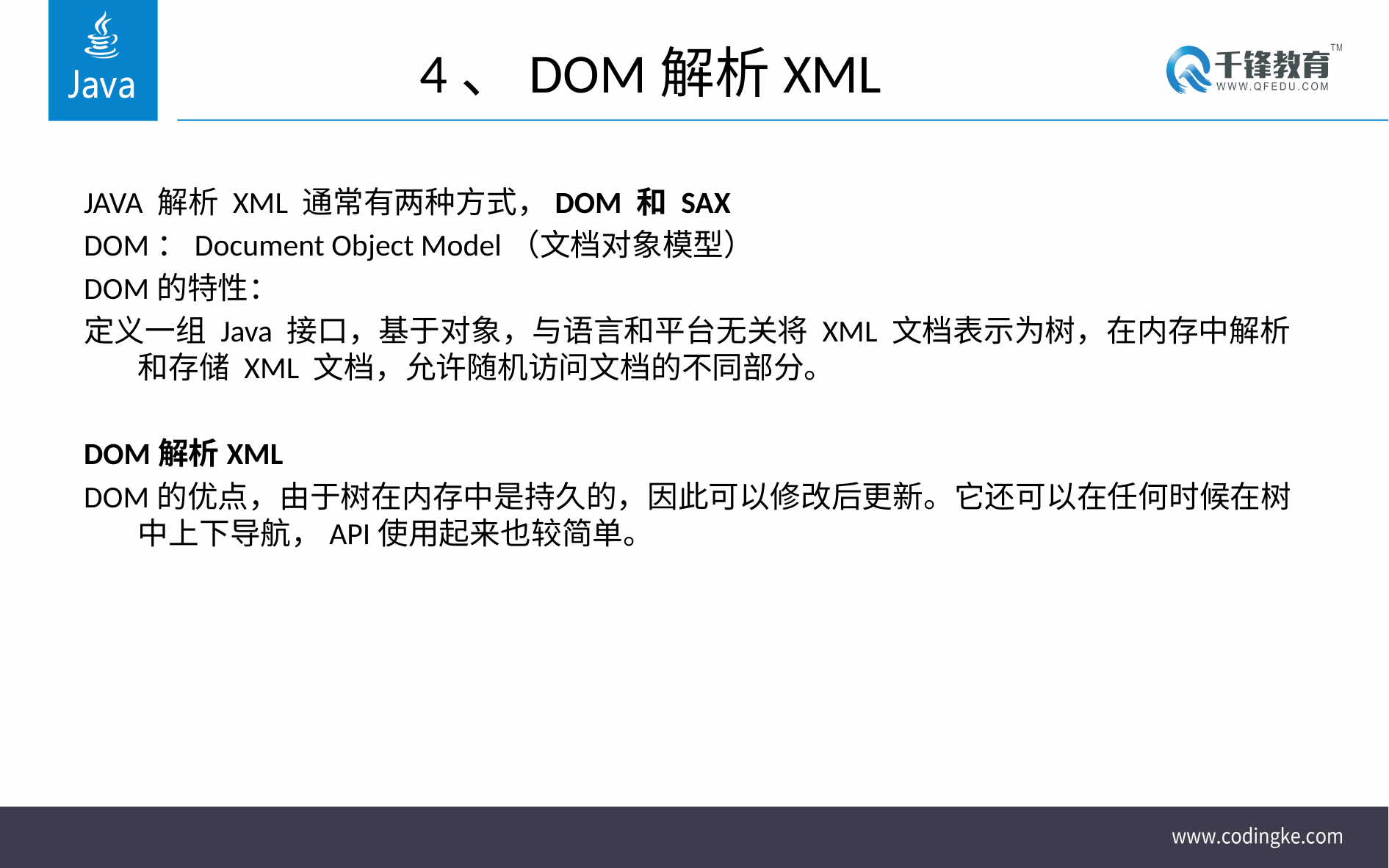

# 4、DOM解析XML
JAVA 解析 XML 通常有两种方式，DOM 和 SAX
DOM：Document Object Model（文档对象模型）
DOM的特性：
定义一组 Java 接口，基于对象，与语言和平台无关将 XML 文档表示为树，在内存中解析和存储 XML 文档，允许随机访问文档的不同部分。

DOM解析XML
DOM的优点，由于树在内存中是持久的，因此可以修改后更新。它还可以在任何时候在树中上下导航，API使用起来也较简单。